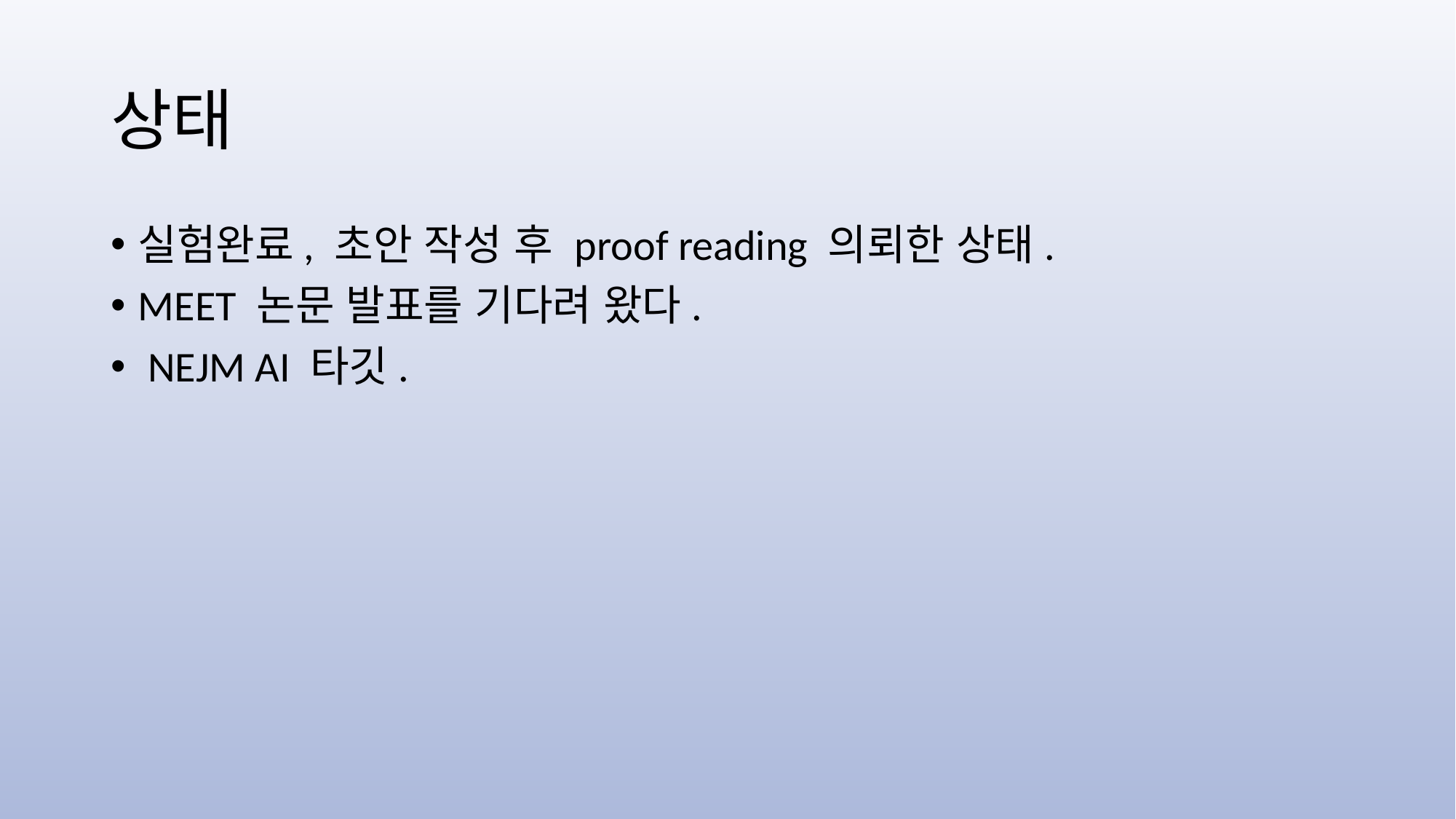

# 상태
실험완료, 초안 작성 후 proof reading 의뢰한 상태.
MEET 논문 발표를 기다려 왔다.
 NEJM AI 타깃.